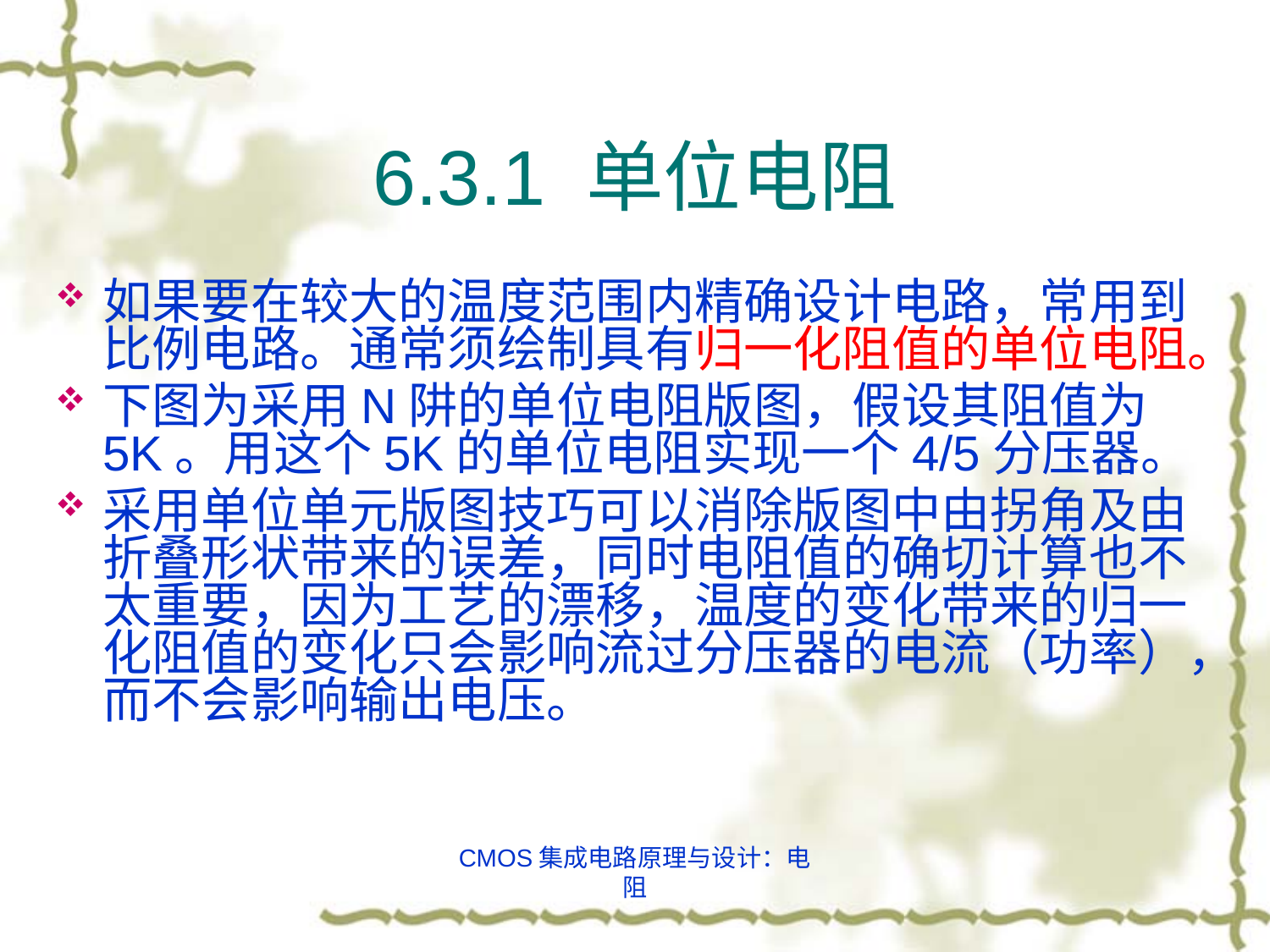

# 6.3.1 单位电阻
如果要在较大的温度范围内精确设计电路，常用到比例电路。通常须绘制具有归一化阻值的单位电阻。
下图为采用N阱的单位电阻版图，假设其阻值为5K。用这个5K的单位电阻实现一个4/5分压器。
采用单位单元版图技巧可以消除版图中由拐角及由折叠形状带来的误差，同时电阻值的确切计算也不太重要，因为工艺的漂移，温度的变化带来的归一化阻值的变化只会影响流过分压器的电流（功率），而不会影响输出电压。
CMOS集成电路原理与设计：电阻
11